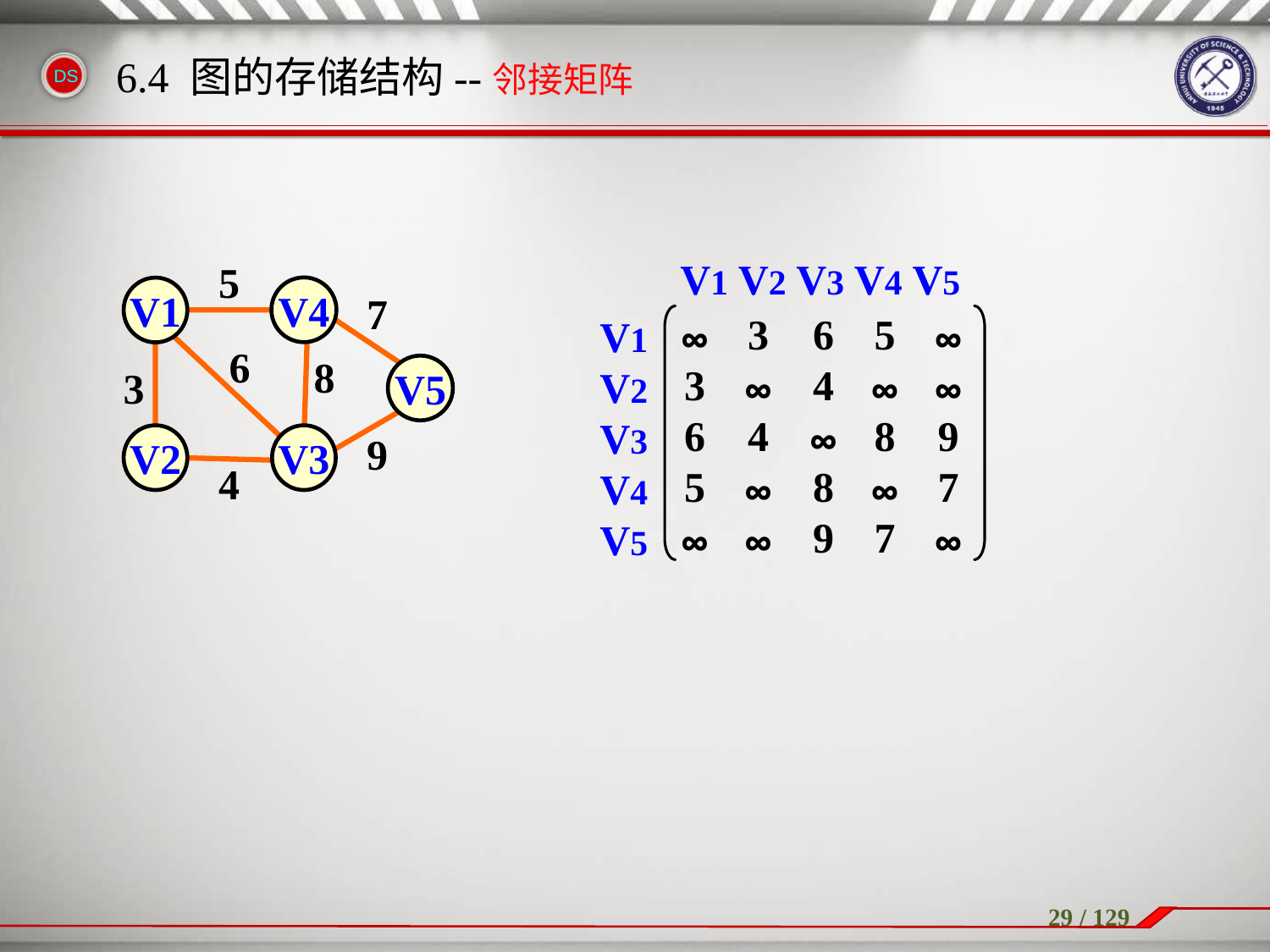

6.4 图的存储结构--邻接矩阵
V1 V2 V3 V4 V5
5
V4
V1
7

6
8
V5
3

V2
V3
9

4
V1
V2
V3
V4
V5

| ∞ | 3 | 6 | 5 | ∞ |
| --- | --- | --- | --- | --- |
| 3 | ∞ | 4 | ∞ | ∞ |
| 6 | 4 | ∞ | 8 | 9 |
| 5 | ∞ | 8 | ∞ | 7 |
| ∞ | ∞ | 9 | 7 | ∞ |